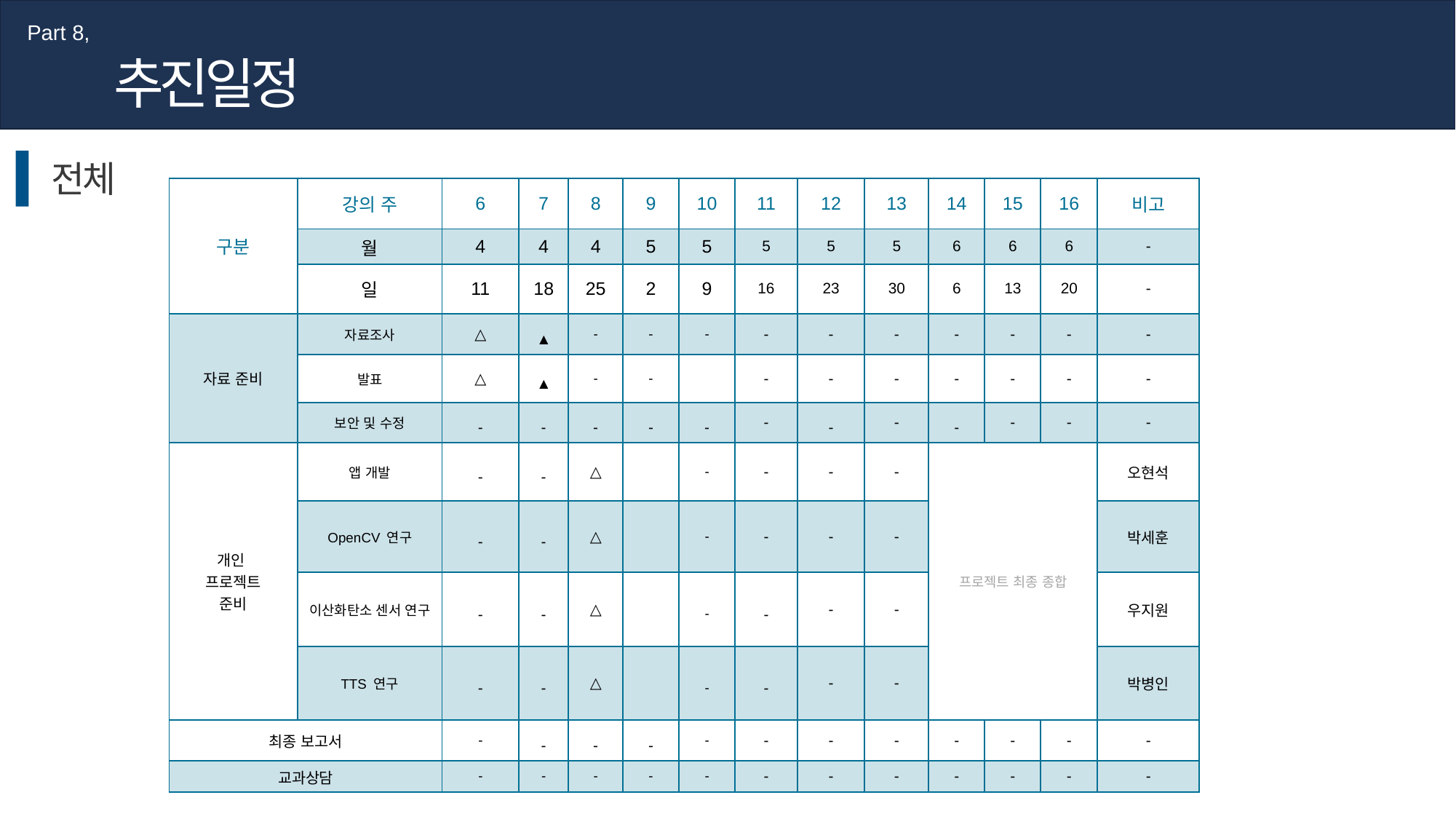

Part 8,
추진일정

전체
| 구분 | 강의 주 | 6 | 7 | 8 | 9 | 10 | 11 | 12 | 13 | 14 | 15 | 16 | 비고 |
| --- | --- | --- | --- | --- | --- | --- | --- | --- | --- | --- | --- | --- | --- |
|  | 월 | 4 | 4 | 4 | 5 | 5 | 5 | 5 | 5 | 6 | 6 | 6 | - |
|  | 일 | 11 | 18 | 25 | 2 | 9 | 16 | 23 | 30 | 6 | 13 | 20 | - |
| 자료 준비 | 자료조사 | △ | ▲ | - | - | - | - | - | - | - | - | - | - |
|  | 발표 | △ | ▲ | - | - |  | - | - | - | - | - | - | - |
|  | 보안 및 수정 | - | - | - | - | - | - | - | - | - | - | - | - |
| 개인 프로젝트 준비 | 앱 개발 | - | - | △ |  | - | - | - | - | 프로젝트 최종 종합 | - | - | 오현석 |
|  | OpenCV 연구 | - | - | △ |  | - | - | - | - | - | - | - | 박세훈 |
|  | 이산화탄소 센서 연구 | - | - | △ |  | - | - | - | - | - | - | - | 우지원 |
|  | TTS 연구 | - | - | △ |  | - | - | - | - | - | - | - | 박병인 |
| 최종 보고서 |  | - | - | - | - | - | - | - | - | - | - | - | - |
| 교과상담 |  | - | - | - | - | - | - | - | - | - | - | - | - |